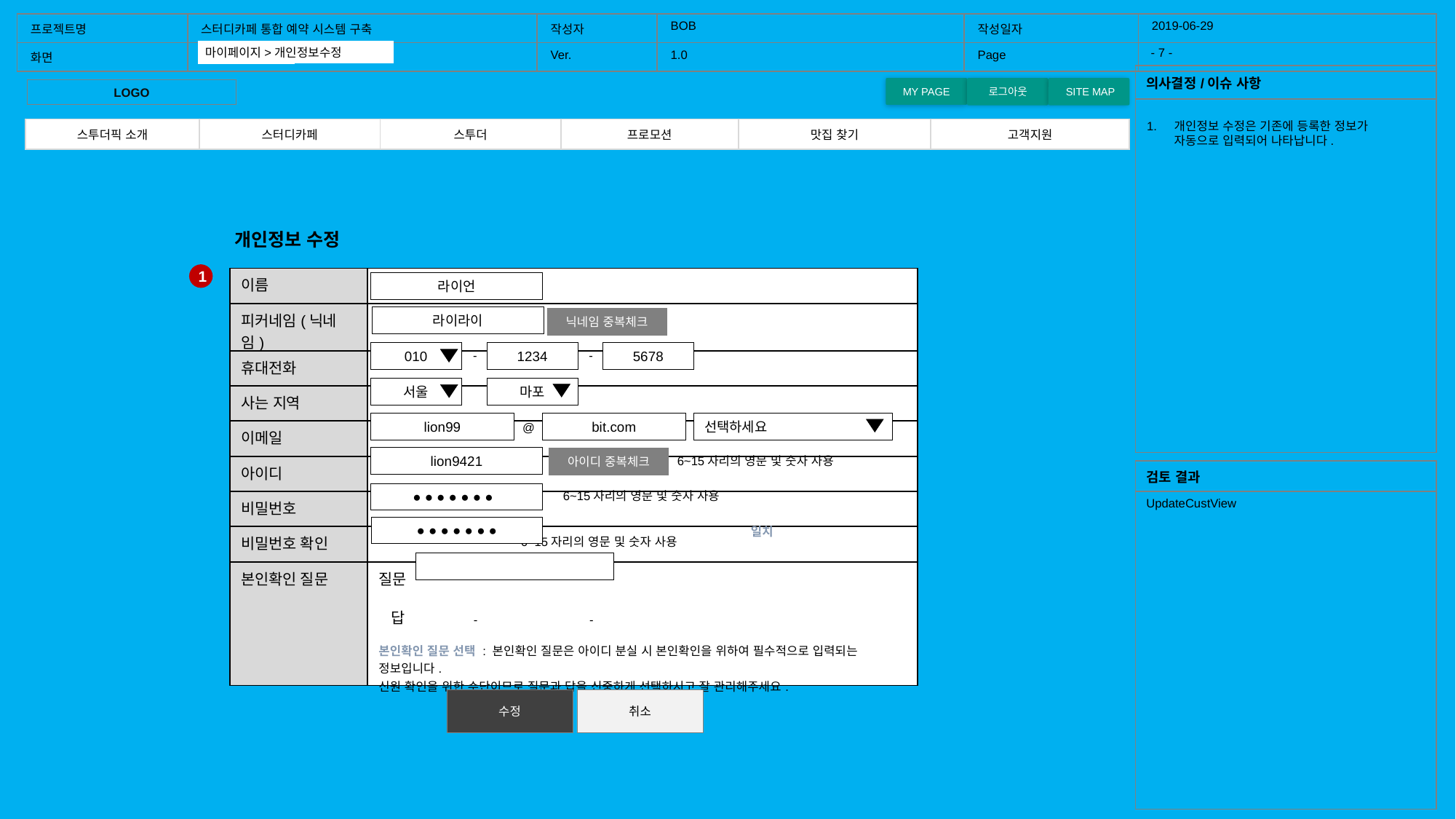

| 프로젝트명 | 스터디카페 통합 예약 시스템 구축 | 작성자 | BOB | 작성일자 | 2019-06-29 |
| --- | --- | --- | --- | --- | --- |
| 화면 |  | Ver. | 1.0 | Page |  |
- 7 -
마이페이지>개인정보수정

홈화면
개인마이페이지>개인정보 수정
| 의사결정/이슈 사항 |
| --- |
|  |
MY PAGE
로그아웃
 SITE MAP
LOGO
개인정보 수정은 기존에 등록한 정보가
자동으로 입력되어 나타납니다.

| 스투더픽 소개 | 스터디카페 | 스투더 | 프로모션 | 맛집 찾기 | 고객지원 |
| --- | --- | --- | --- | --- | --- |
개인정보 수정
1
| 이름 | ㅍ |
| --- | --- |
| 피커네임(닉네임) |  |
| 휴대전화 |  |
| 사는 지역 |  |
| 이메일 |  |
| 아이디 |  |
| 비밀번호 |  |
| 비밀번호 확인 | 6~15자리의 영문 및 숫자 사용 |
| 본인확인 질문 | 질문 답 본인확인 질문 선택 : 본인확인 질문은 아이디 분실 시 본인확인을 위하여 필수적으로 입력되는 정보입니다. 신원 확인을 위한 수단이므로 질문과 답을 신중하게 선택하시고 잘 관리해주세요. |
라이언
라이라이
닉네임 중복체크
010
-
1234
-
5678

서울
마포

lion99
bit.com
선택하세요
@

lion9421
6~15자리의 영문 및 숫자 사용
아이디 중복체크
| 검토 결과 |
| --- |
| UpdateCustView |
● ● ● ● ● ● ●
6~15자리의 영문 및 숫자 사용
● ● ● ● ● ● ●
일치

-
-
수정
취소